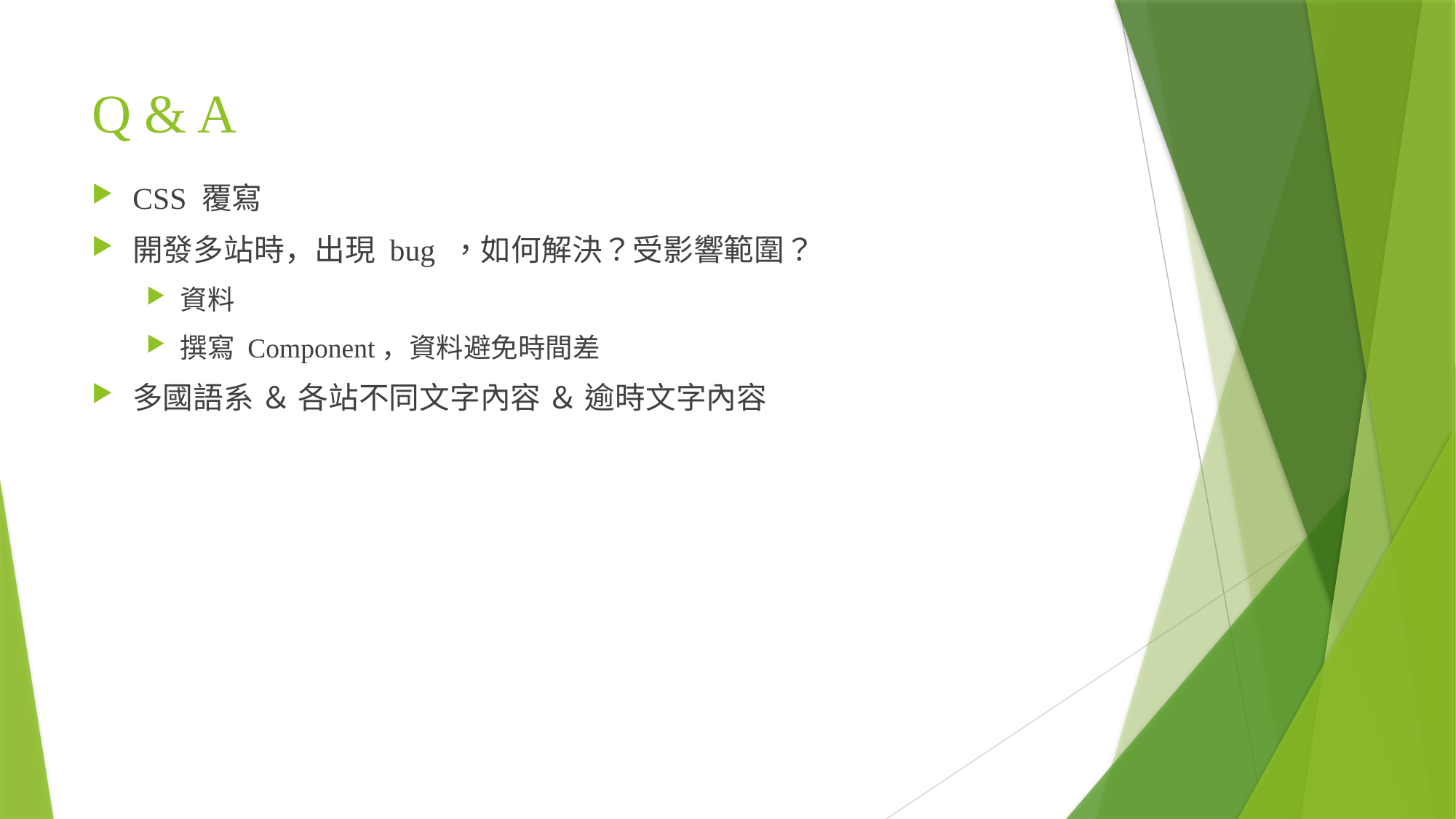

# Q & A
CSS 覆寫
開發多站時，出現 bug ，如何解決？受影響範圍？
資料
撰寫 Component，資料避免時間差
多國語系 ＆ 各站不同文字內容 ＆ 逾時文字內容